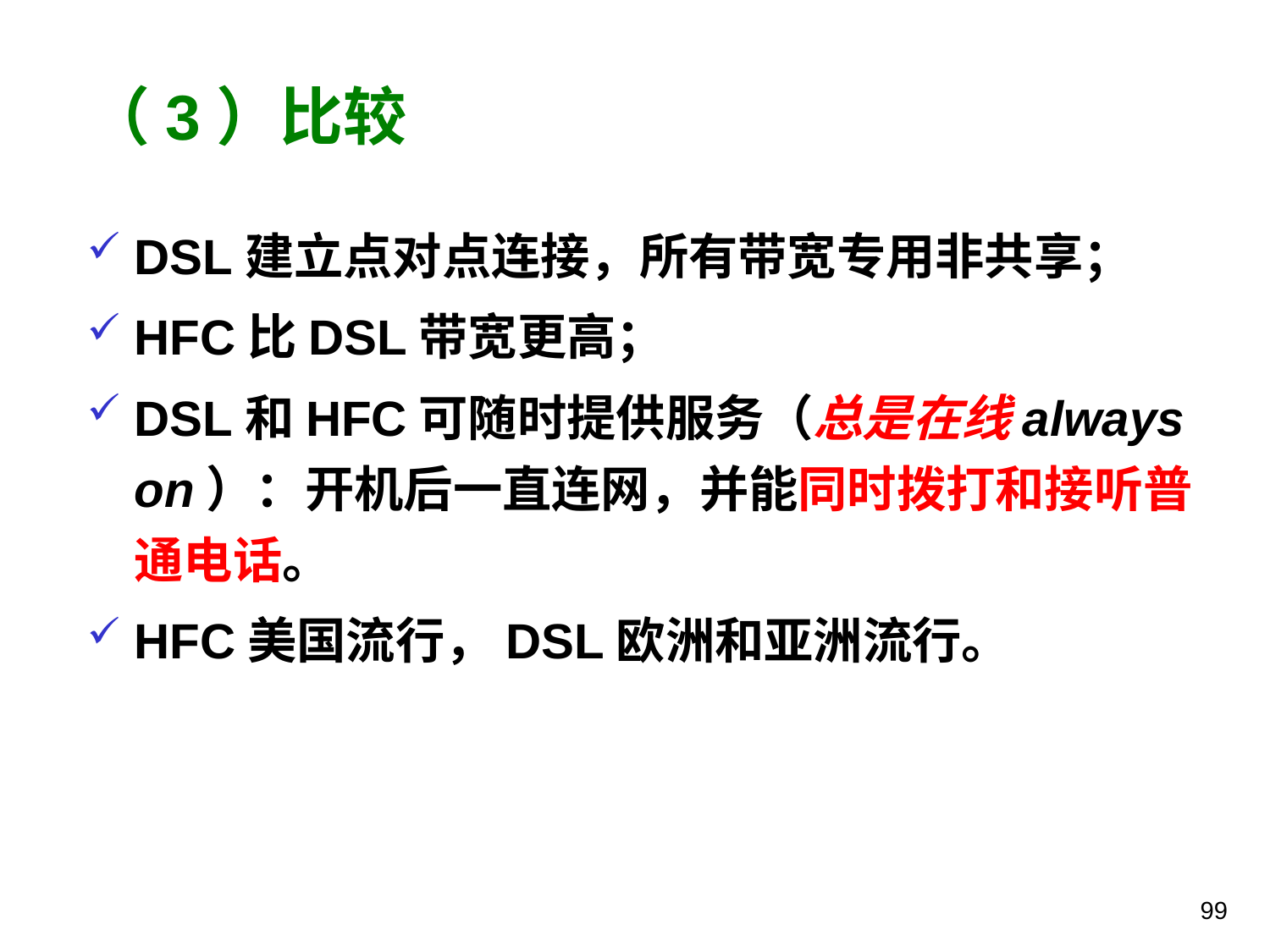

# （3）比较
DSL建立点对点连接，所有带宽专用非共享；
HFC比DSL带宽更高；
DSL和HFC可随时提供服务（总是在线always on）：开机后一直连网，并能同时拨打和接听普通电话。
HFC美国流行，DSL欧洲和亚洲流行。
99